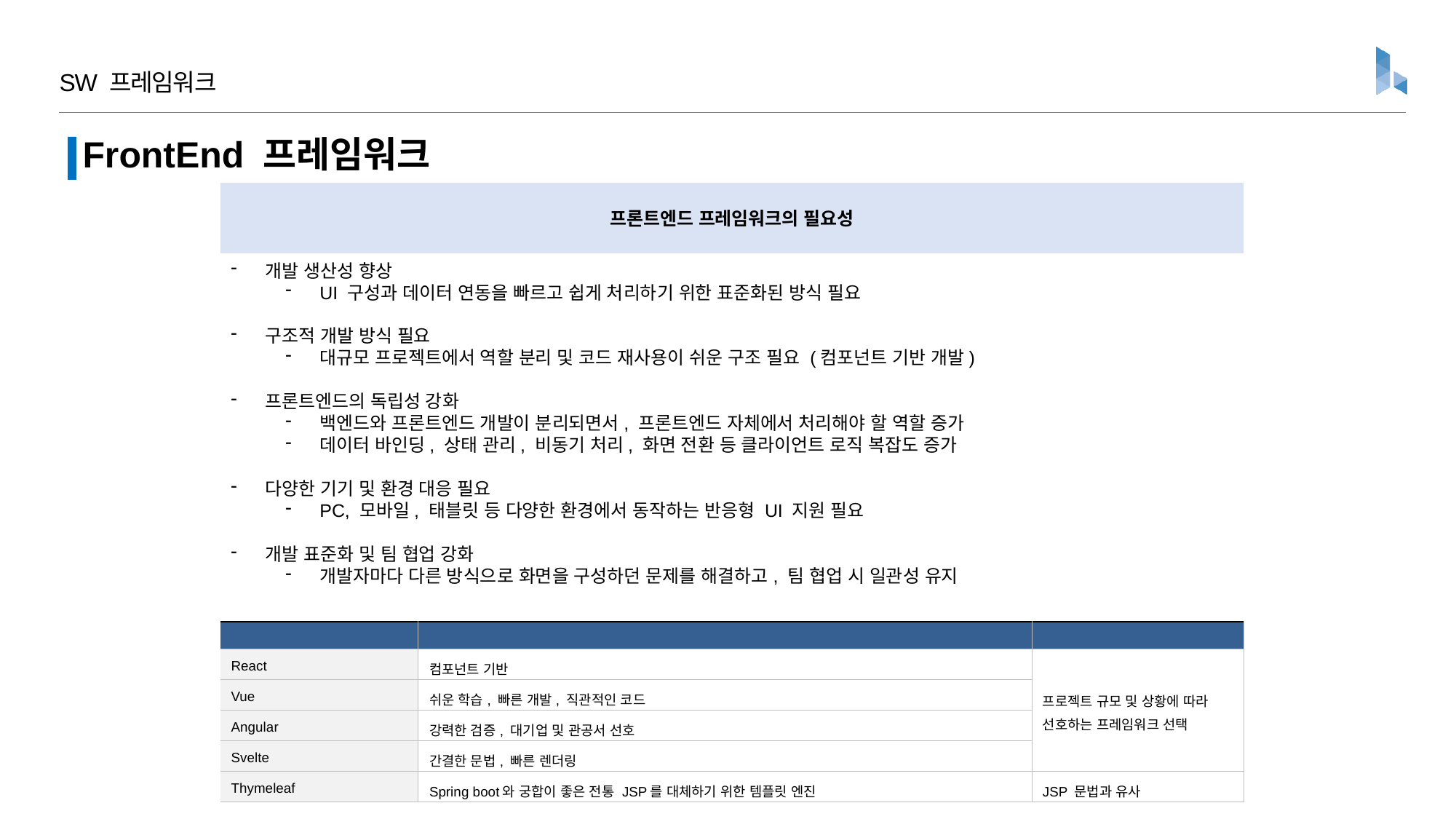

SW 프레임워크
FrontEnd 프레임워크

프론트엔드 프레임워크의 필요성
개발 생산성 향상
UI 구성과 데이터 연동을 빠르고 쉽게 처리하기 위한 표준화된 방식 필요

구조적 개발 방식 필요
대규모 프로젝트에서 역할 분리 및 코드 재사용이 쉬운 구조 필요 (컴포넌트 기반 개발)

프론트엔드의 독립성 강화
백엔드와 프론트엔드 개발이 분리되면서, 프론트엔드 자체에서 처리해야 할 역할 증가
데이터 바인딩, 상태 관리, 비동기 처리, 화면 전환 등 클라이언트 로직 복잡도 증가

다양한 기기 및 환경 대응 필요
PC, 모바일, 태블릿 등 다양한 환경에서 동작하는 반응형 UI 지원 필요

개발 표준화 및 팀 협업 강화
개발자마다 다른 방식으로 화면을 구성하던 문제를 해결하고, 팀 협업 시 일관성 유지
| 프레임워크 | 특징 |  |
| --- | --- | --- |
| React | 컴포넌트 기반 | 프로젝트 규모 및 상황에 따라 선호하는 프레임워크 선택 |
| Vue | 쉬운 학습, 빠른 개발, 직관적인 코드 |  |
| Angular | 강력한 검증, 대기업 및 관공서 선호 |  |
| Svelte | 간결한 문법, 빠른 렌더링 |  |
| Thymeleaf | Spring boot와 궁합이 좋은 전통 JSP를 대체하기 위한 템플릿 엔진 | JSP 문법과 유사 |